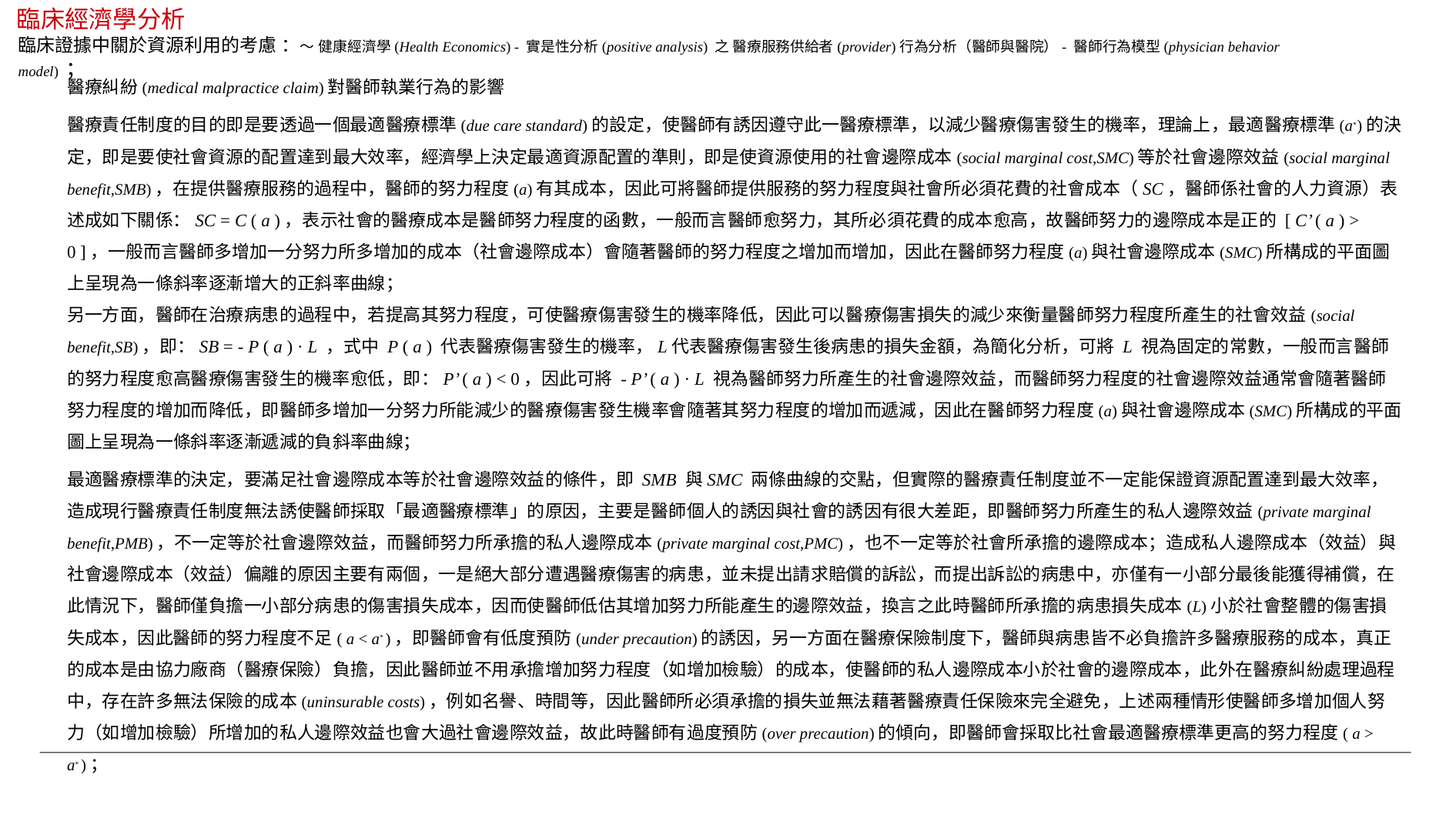

臨床經濟學分析
臨床證據中關於資源利用的考慮 ：～ 健康經濟學(Health Economics) - 實是性分析(positive analysis) 之 醫療服務供給者(provider)行為分析（醫師與醫院）- 醫師行為模型(physician behavior model) ；
醫療糾紛(medical malpractice claim)對醫師執業行為的影響
醫療責任制度的目的即是要透過一個最適醫療標準(due care standard)的設定，使醫師有誘因遵守此一醫療標準，以減少醫療傷害發生的機率，理論上，最適醫療標準(a*)的決定，即是要使社會資源的配置達到最大效率，經濟學上決定最適資源配置的準則，即是使資源使用的社會邊際成本(social marginal cost,SMC)等於社會邊際效益(social marginal benefit,SMB)，在提供醫療服務的過程中，醫師的努力程度(a)有其成本，因此可將醫師提供服務的努力程度與社會所必須花費的社會成本（SC，醫師係社會的人力資源）表述成如下關係：SC = C ( a )，表示社會的醫療成本是醫師努力程度的函數，一般而言醫師愈努力，其所必須花費的成本愈高，故醫師努力的邊際成本是正的 [ C’ ( a ) > 0 ]，一般而言醫師多增加一分努力所多增加的成本（社會邊際成本）會隨著醫師的努力程度之增加而增加，因此在醫師努力程度(a)與社會邊際成本(SMC)所構成的平面圖上呈現為一條斜率逐漸增大的正斜率曲線；
另一方面，醫師在治療病患的過程中，若提高其努力程度，可使醫療傷害發生的機率降低，因此可以醫療傷害損失的減少來衡量醫師努力程度所產生的社會效益(social benefit,SB)，即：SB = - P ( a ) · L ，式中 P ( a ) 代表醫療傷害發生的機率，L代表醫療傷害發生後病患的損失金額，為簡化分析，可將 L 視為固定的常數，一般而言醫師的努力程度愈高醫療傷害發生的機率愈低，即：P’ ( a ) < 0，因此可將 - P’ ( a ) · L 視為醫師努力所產生的社會邊際效益，而醫師努力程度的社會邊際效益通常會隨著醫師努力程度的增加而降低，即醫師多增加一分努力所能減少的醫療傷害發生機率會隨著其努力程度的增加而遞減，因此在醫師努力程度(a)與社會邊際成本(SMC)所構成的平面圖上呈現為一條斜率逐漸遞減的負斜率曲線；
最適醫療標準的決定，要滿足社會邊際成本等於社會邊際效益的條件，即 SMB 與SMC 兩條曲線的交點，但實際的醫療責任制度並不一定能保證資源配置達到最大效率，造成現行醫療責任制度無法誘使醫師採取「最適醫療標準」的原因，主要是醫師個人的誘因與社會的誘因有很大差距，即醫師努力所產生的私人邊際效益(private marginal benefit,PMB)，不一定等於社會邊際效益，而醫師努力所承擔的私人邊際成本(private marginal cost,PMC)，也不一定等於社會所承擔的邊際成本；造成私人邊際成本（效益）與社會邊際成本（效益）偏離的原因主要有兩個，一是絕大部分遭遇醫療傷害的病患，並未提出請求賠償的訴訟，而提出訴訟的病患中，亦僅有一小部分最後能獲得補償，在此情況下，醫師僅負擔一小部分病患的傷害損失成本，因而使醫師低估其增加努力所能產生的邊際效益，換言之此時醫師所承擔的病患損失成本(L)小於社會整體的傷害損失成本，因此醫師的努力程度不足( a < a* )，即醫師會有低度預防(under precaution)的誘因，另一方面在醫療保險制度下，醫師與病患皆不必負擔許多醫療服務的成本，真正的成本是由協力廠商（醫療保險）負擔，因此醫師並不用承擔增加努力程度（如增加檢驗）的成本，使醫師的私人邊際成本小於社會的邊際成本，此外在醫療糾紛處理過程中，存在許多無法保險的成本(uninsurable costs)，例如名譽、時間等，因此醫師所必須承擔的損失並無法藉著醫療責任保險來完全避免，上述兩種情形使醫師多增加個人努力（如增加檢驗）所增加的私人邊際效益也會大過社會邊際效益，故此時醫師有過度預防(over precaution)的傾向，即醫師會採取比社會最適醫療標準更高的努力程度( a > a* )；